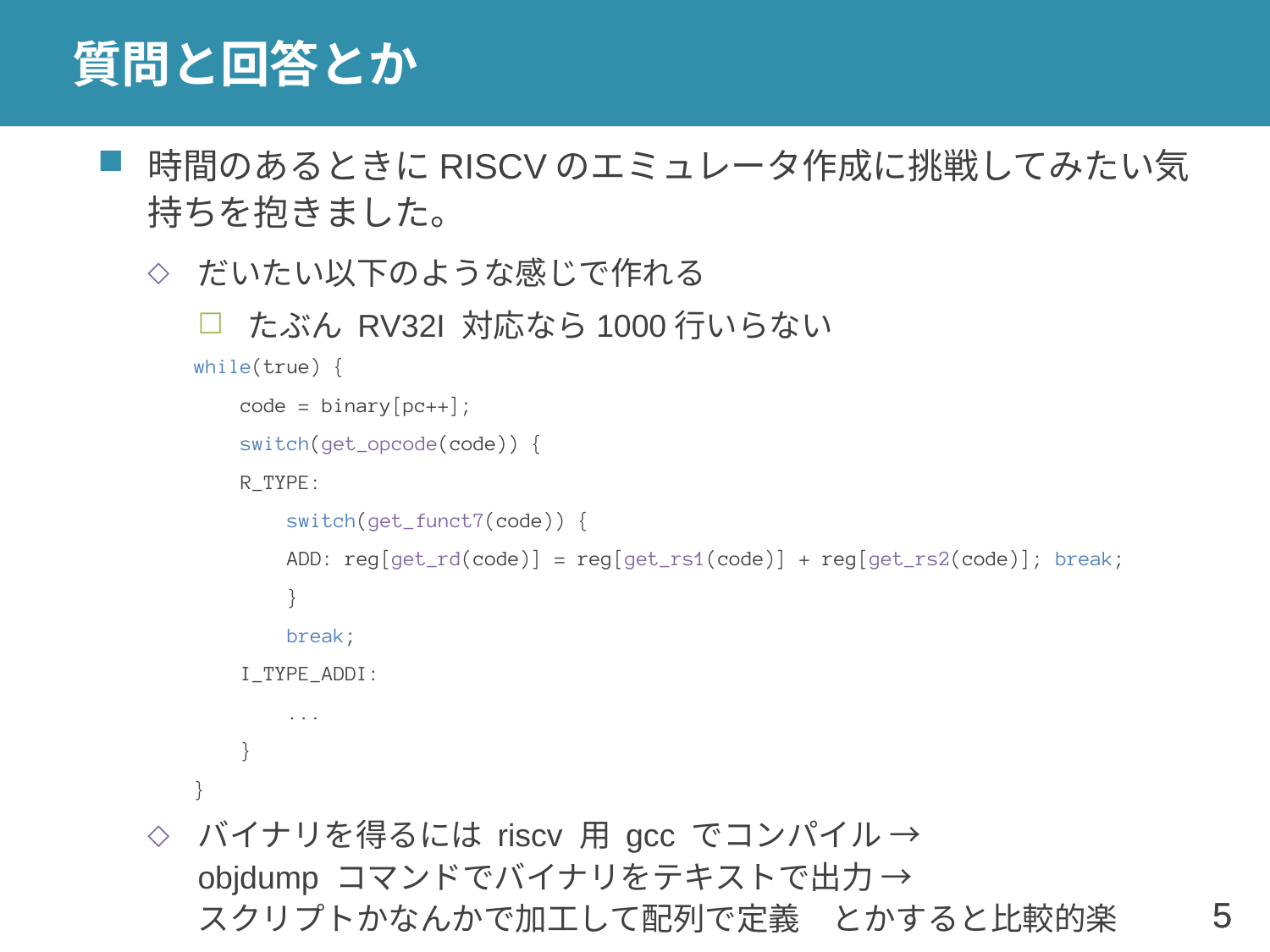

# 質問と回答とか
時間のあるときにRISCVのエミュレータ作成に挑戦してみたい気持ちを抱きました。
だいたい以下のような感じで作れる
たぶん RV32I 対応なら1000行いらない
    while(true) {
        code = binary[pc++];
        switch(get_opcode(code)) {
        R_TYPE:
            switch(get_funct7(code)) {
            ADD: reg[get_rd(code)] = reg[get_rs1(code)] + reg[get_rs2(code)]; break;
            }
            break;
        I_TYPE_ADDI:
            ...
        }
    }
バイナリを得るには riscv 用 gcc でコンパイル →
objdump コマンドでバイナリをテキストで出力 →
スクリプトかなんかで加工して配列で定義　とかすると比較的楽